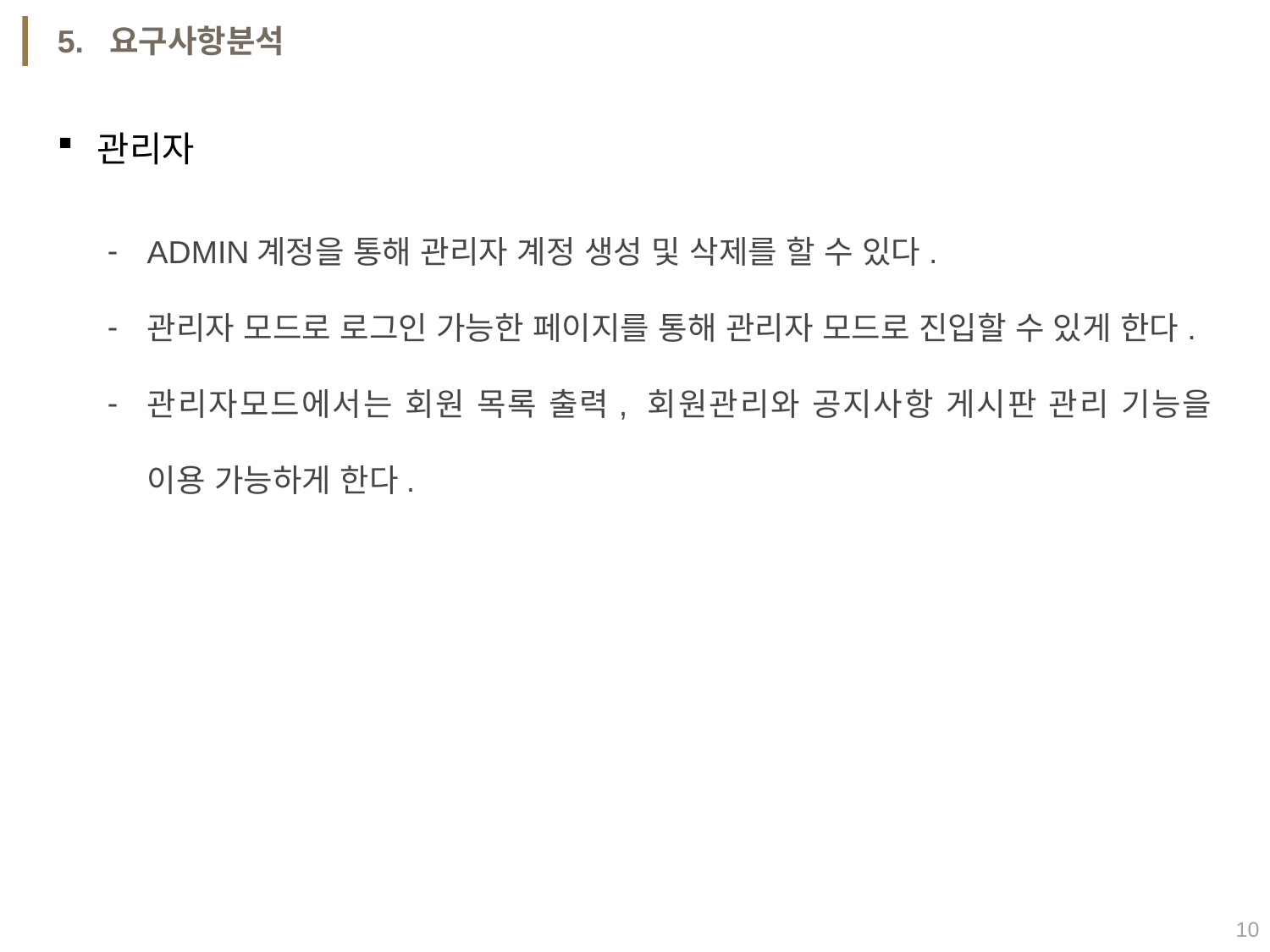

5.  요구사항분석
관리자
ADMIN계정을 통해 관리자 계정 생성 및 삭제를 할 수 있다.
관리자 모드로 로그인 가능한 페이지를 통해 관리자 모드로 진입할 수 있게 한다.
관리자모드에서는 회원 목록 출력, 회원관리와 공지사항 게시판 관리 기능을 이용 가능하게 한다.
10